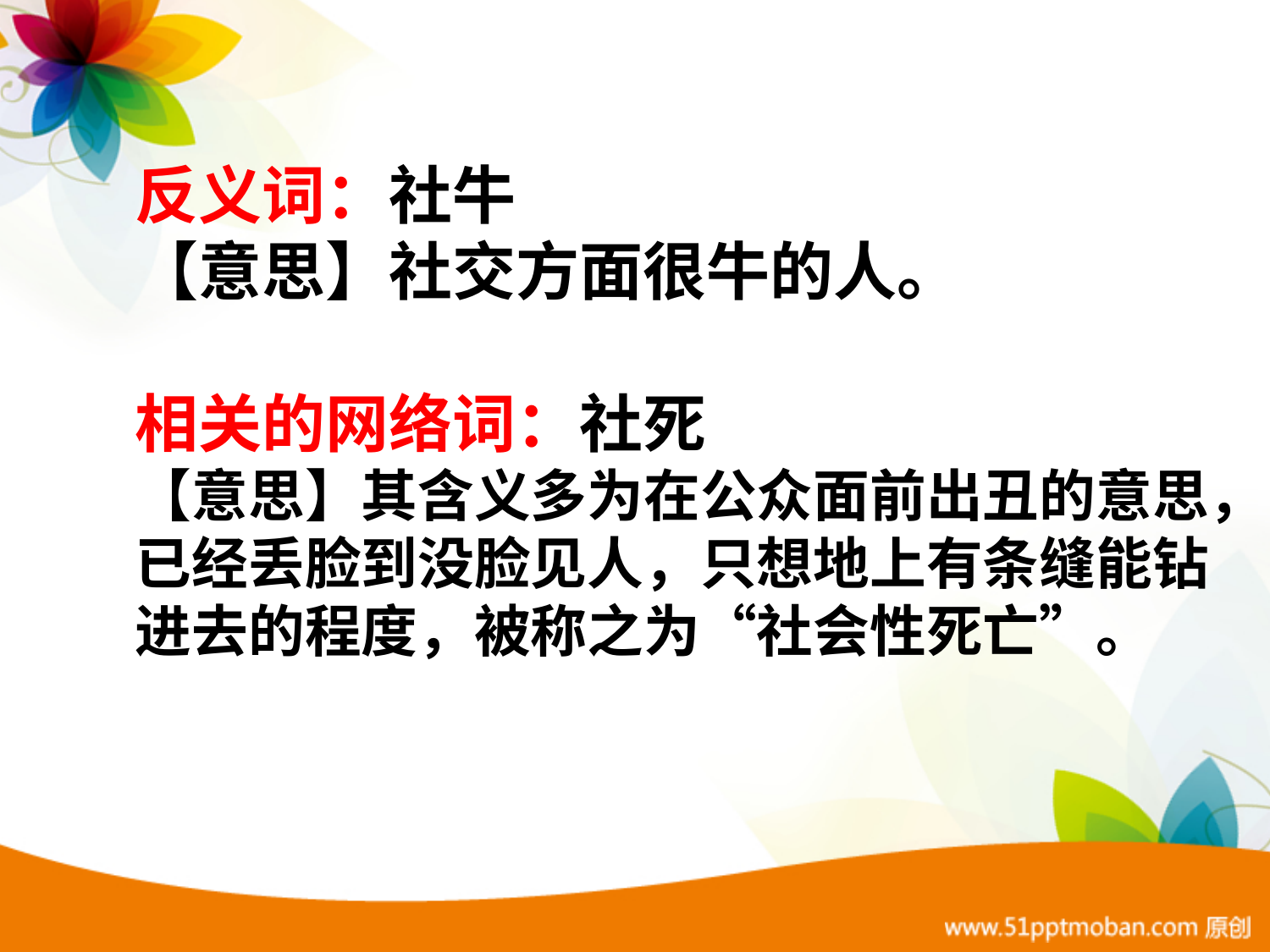

反义词：社牛
【意思】社交方面很牛的人。

相关的网络词：社死
【意思】其含义多为在公众面前出丑的意思，已经丢脸到没脸见人，只想地上有条缝能钻进去的程度，被称之为“社会性死亡”。